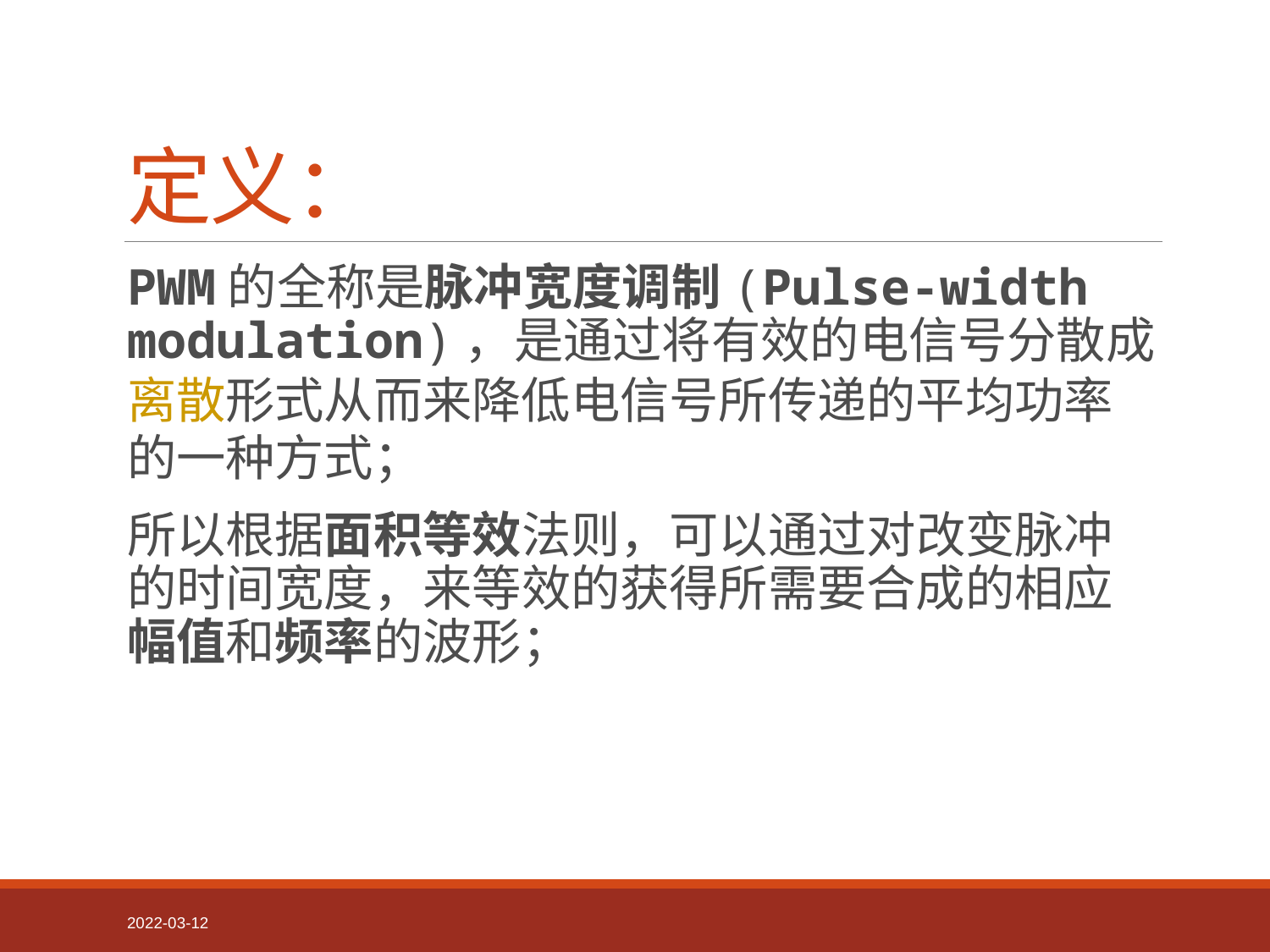

# 定义：
PWM的全称是脉冲宽度调制(Pulse-width modulation)，是通过将有效的电信号分散成离散形式从而来降低电信号所传递的平均功率的一种方式；
所以根据面积等效法则，可以通过对改变脉冲的时间宽度，来等效的获得所需要合成的相应幅值和频率的波形；

2022-03-12